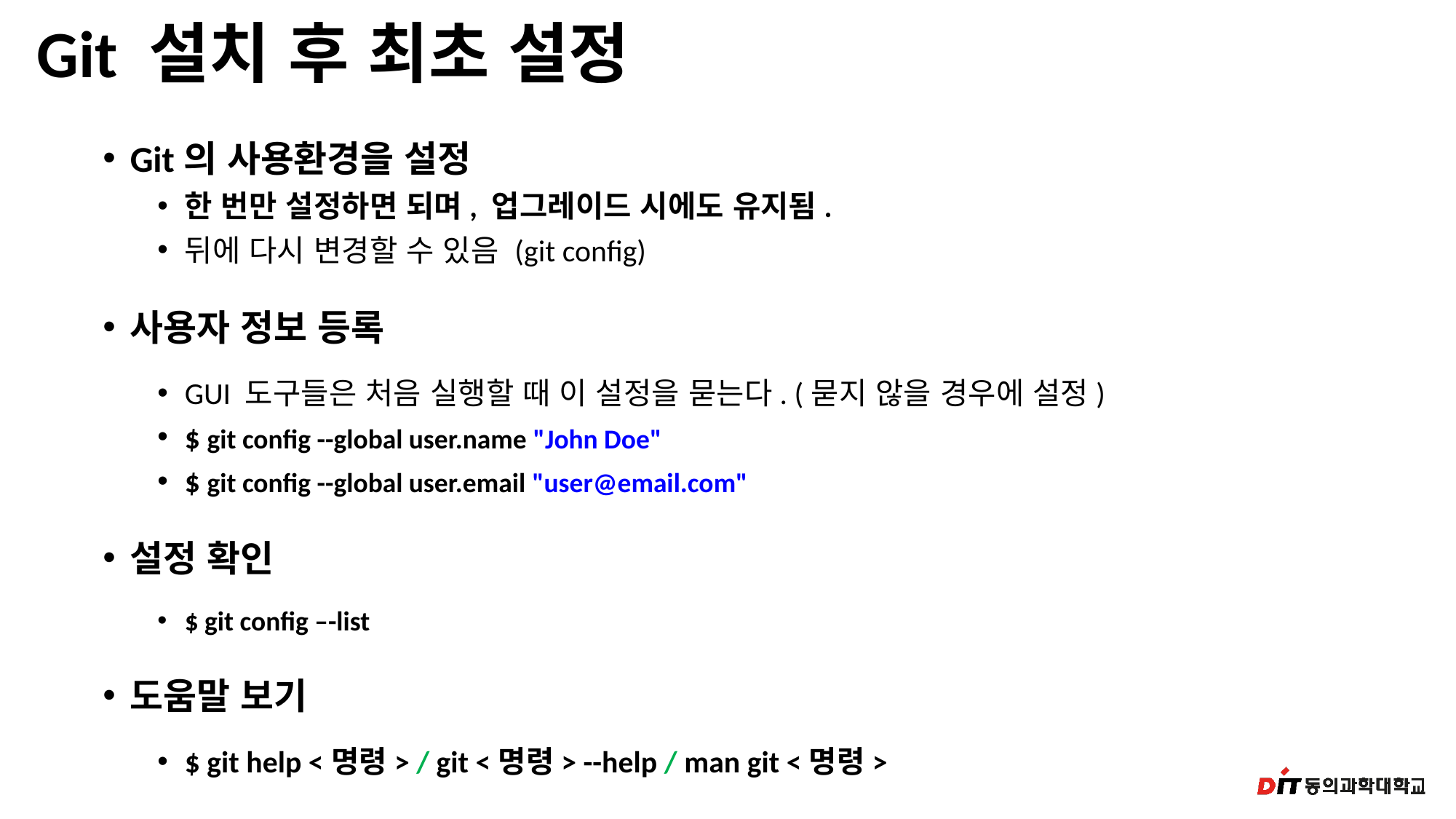

# Git 설치 후 최초 설정
Git의 사용환경을 설정
한 번만 설정하면 되며, 업그레이드 시에도 유지됨.
뒤에 다시 변경할 수 있음 (git config)
사용자 정보 등록
GUI 도구들은 처음 실행할 때 이 설정을 묻는다. (묻지 않을 경우에 설정)
$ git config --global user.name "John Doe"
$ git config --global user.email "user@email.com"
설정 확인
$ git config –-list
도움말 보기
$ git help <명령> / git <명령> --help / man git <명령>